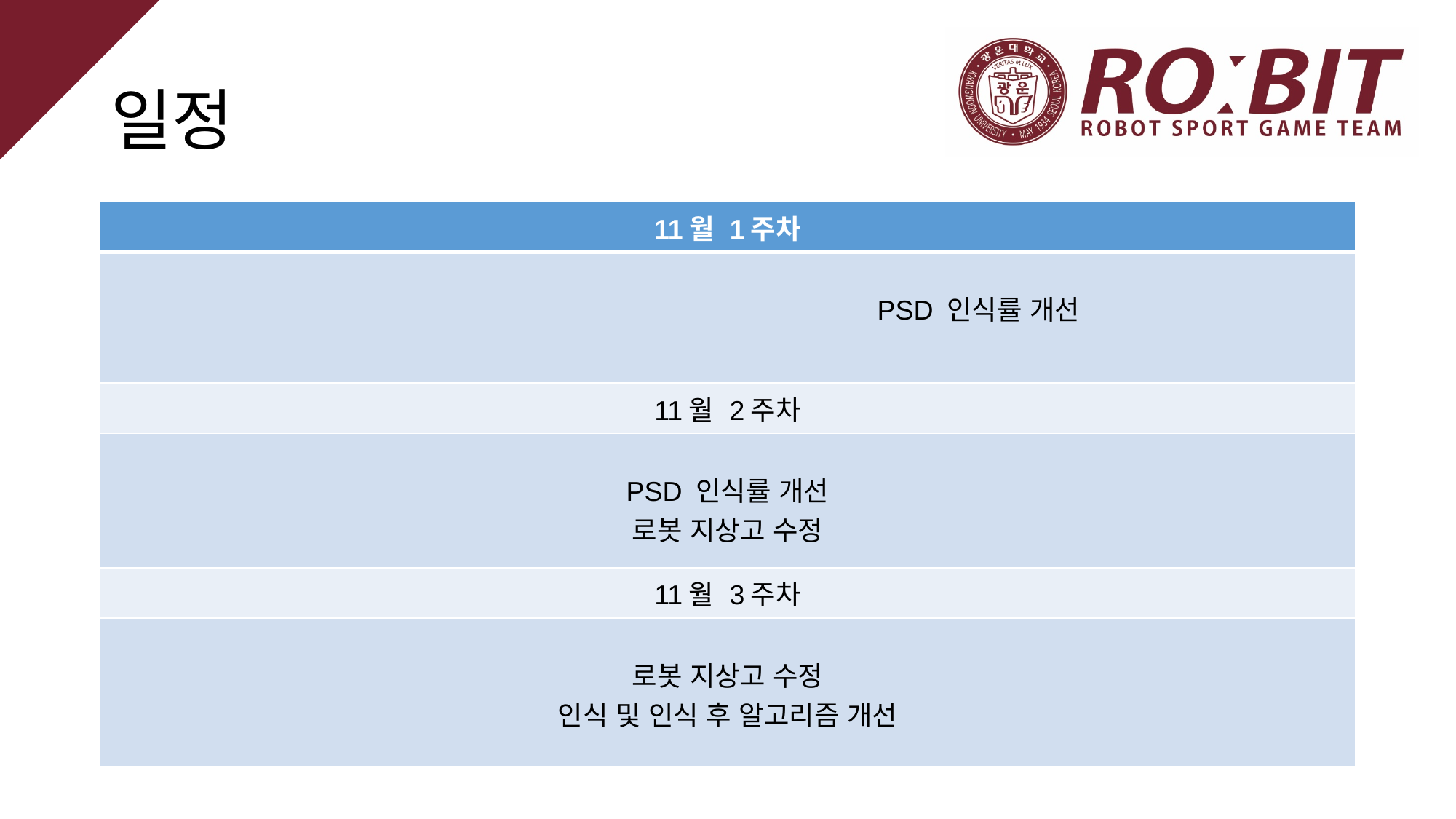

# 일정
| 11월 1주차 |  |  |
| --- | --- | --- |
|  |  | PSD 인식률 개선 |
| 11월 2주차 |  |  |
| PSD 인식률 개선 로봇 지상고 수정 |  |  |
| 11월 3주차 |  |  |
| 로봇 지상고 수정 인식 및 인식 후 알고리즘 개선 |  |  |